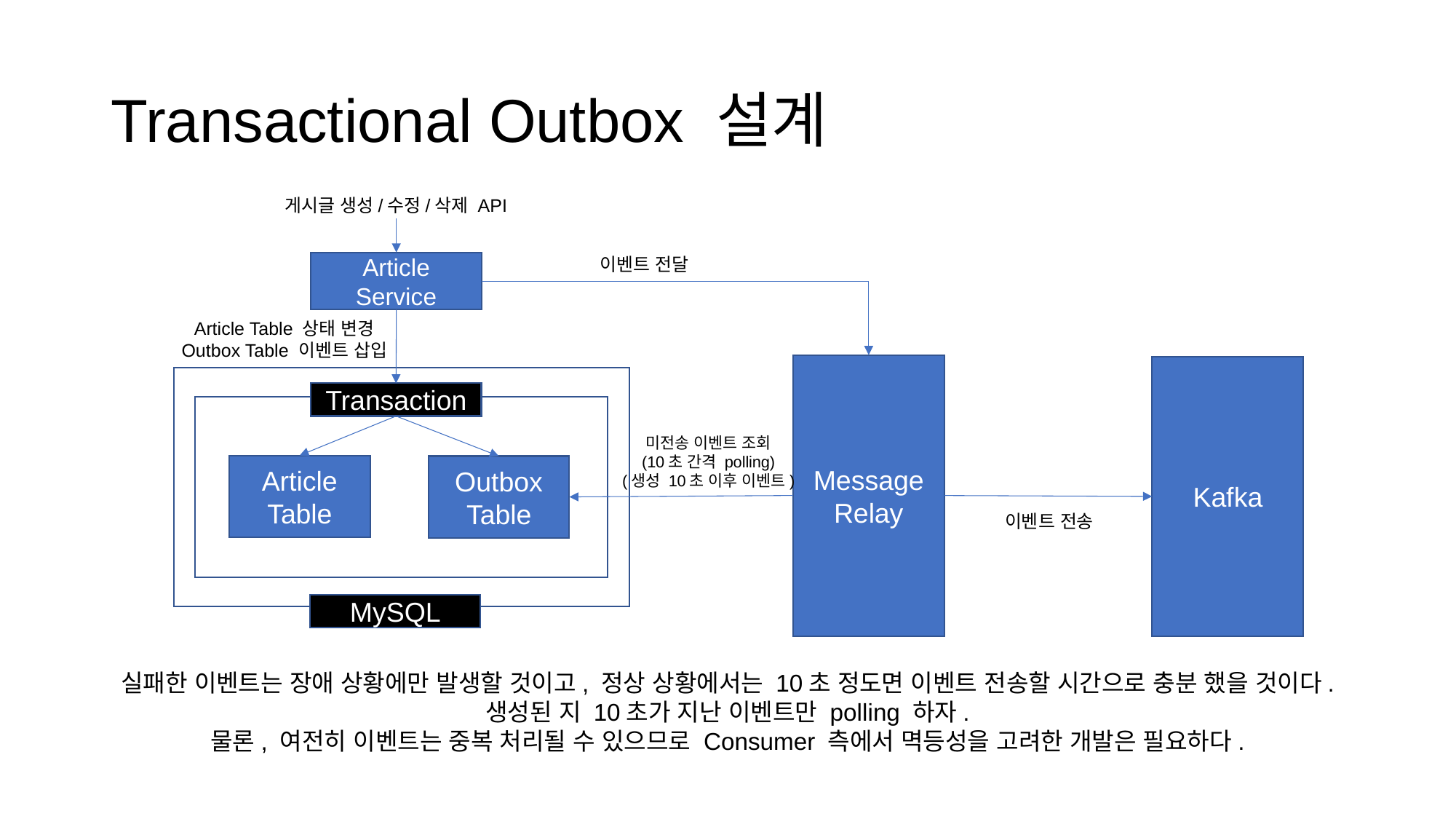

# Transactional Outbox 설계
게시글 생성/수정/삭제 API
이벤트 전달
Article Service
Article Table 상태 변경
Outbox Table 이벤트 삽입
Message
Relay
Kafka

Transaction

미전송 이벤트 조회
(10초 간격 polling)
(생성 10초 이후 이벤트)
Article Table
Outbox Table
이벤트 전송
MySQL
실패한 이벤트는 장애 상황에만 발생할 것이고, 정상 상황에서는 10초 정도면 이벤트 전송할 시간으로 충분 했을 것이다.
생성된 지 10초가 지난 이벤트만 polling 하자.
물론, 여전히 이벤트는 중복 처리될 수 있으므로 Consumer 측에서 멱등성을 고려한 개발은 필요하다.